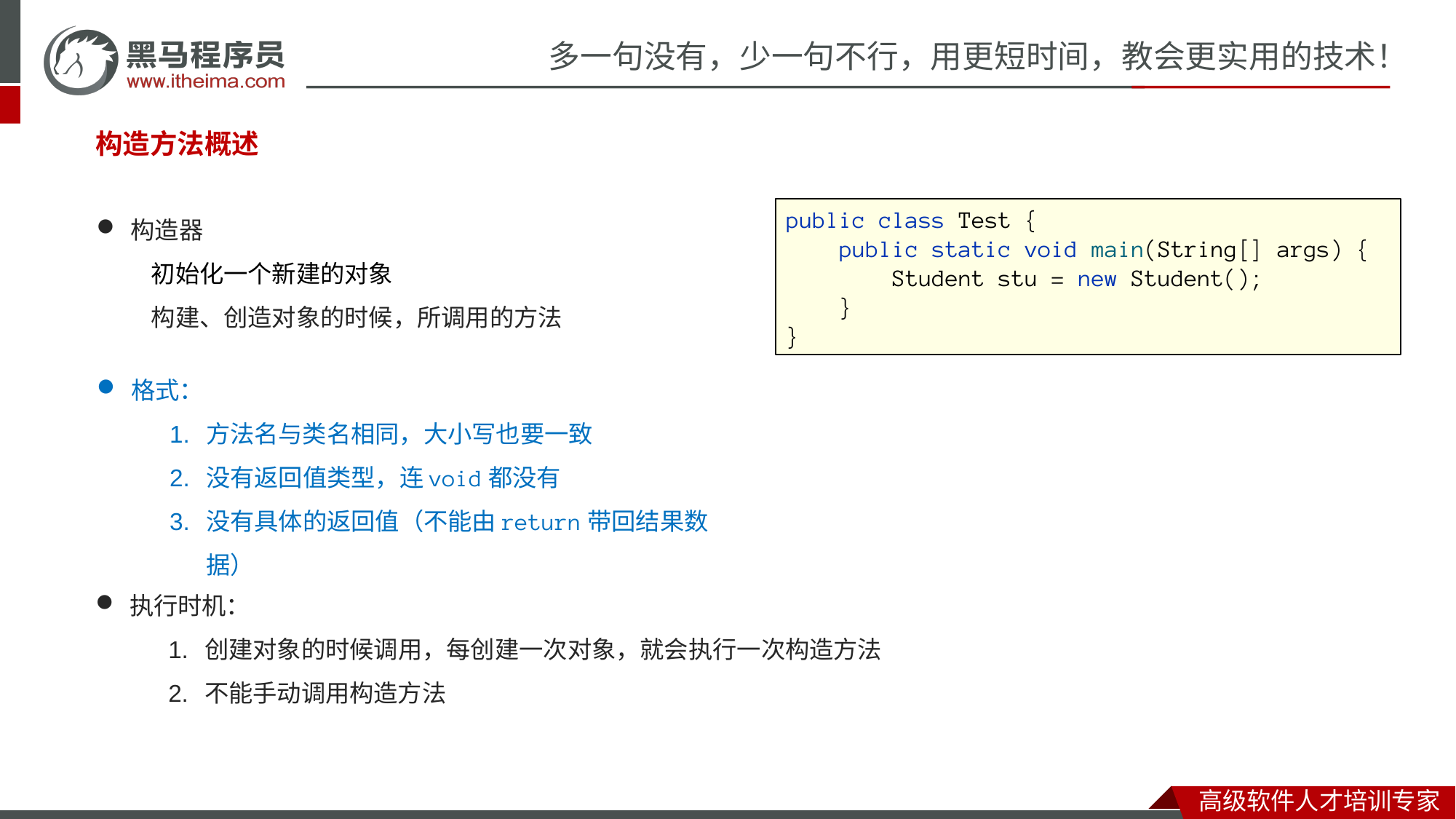

#
构造方法概述

构造器
初始化一个新建的对象
构建、创造对象的时候，所调用的方法
public class Test {
    public static void main(String[] args) {
        Student stu = new Student();
    }
}
格式：
方法名与类名相同，大小写也要一致
没有返回值类型，连void都没有
没有具体的返回值（不能由return带回结果数据）
执行时机：
创建对象的时候调用，每创建一次对象，就会执行一次构造方法
不能手动调用构造方法